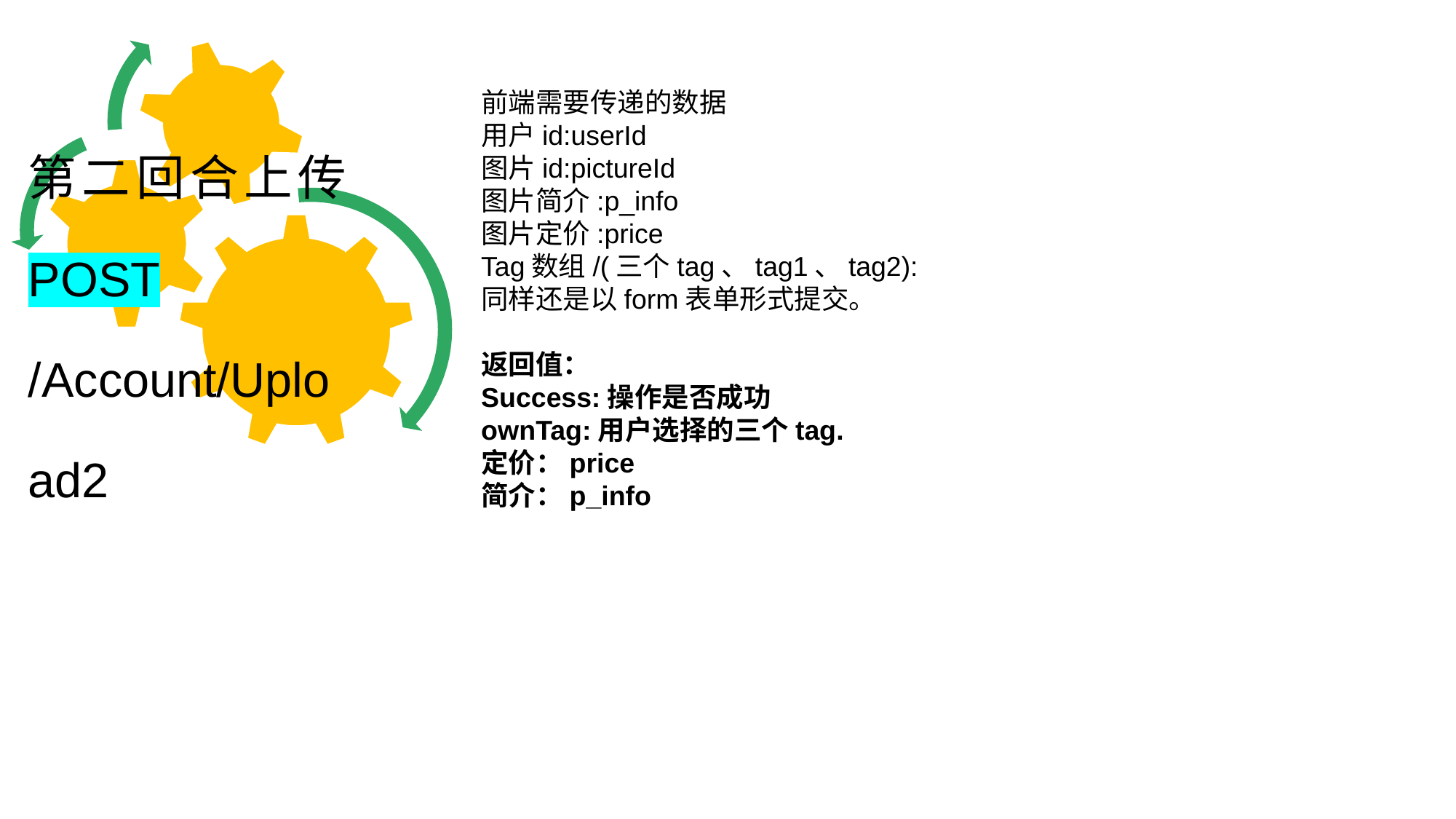

前端需要传递的数据
用户id:userId
图片id:pictureId
图片简介:p_info
图片定价:price
Tag数组/(三个tag、tag1、tag2):
同样还是以form表单形式提交。

返回值：
Success:操作是否成功
ownTag:用户选择的三个tag.
定价：price
简介：p_info
第二回合上传 POST /Account/Upload2